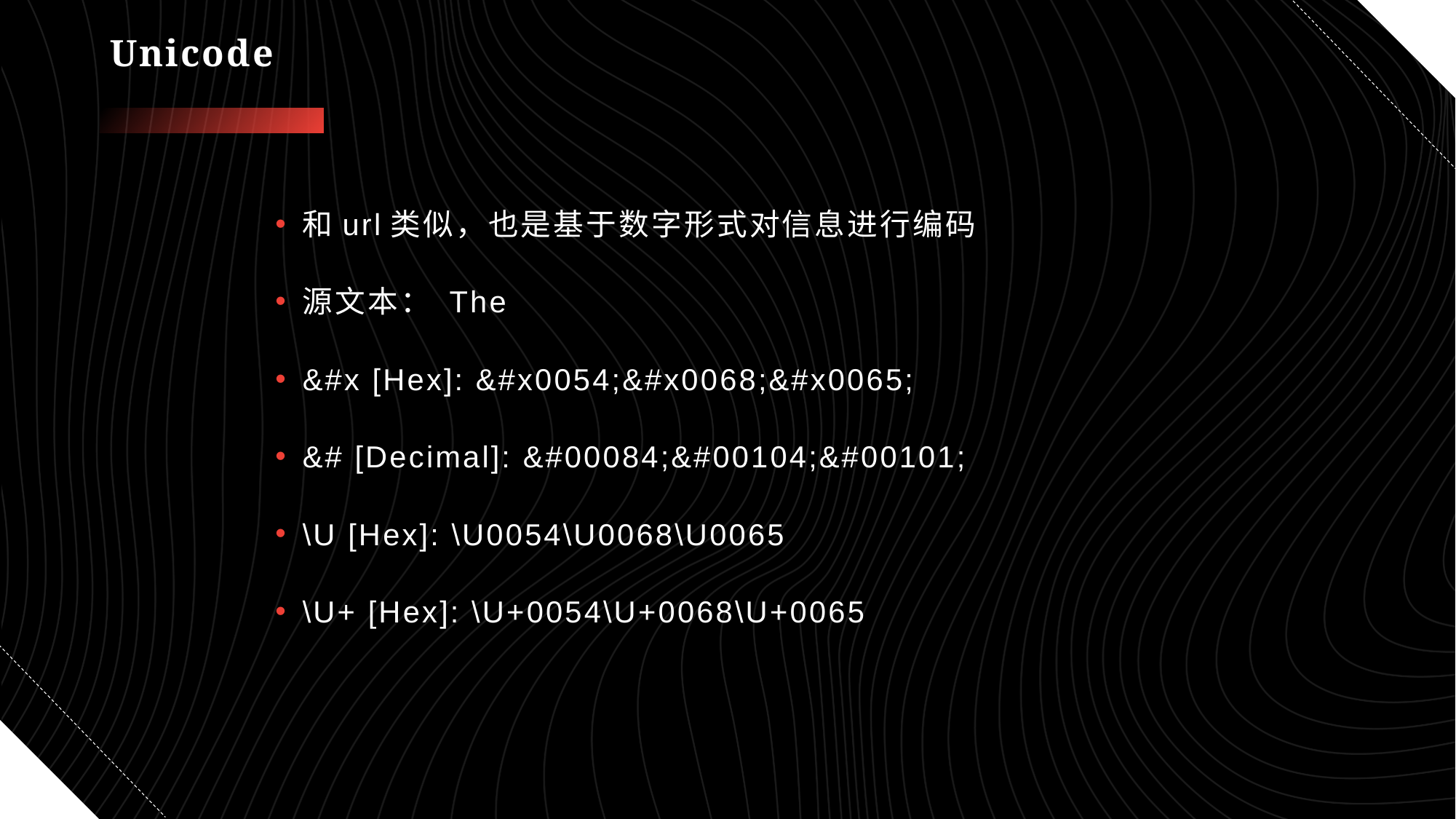

# Unicode
和url类似，也是基于数字形式对信息进行编码
源文本： The
&#x [Hex]: &#x0054;&#x0068;&#x0065;
&# [Decimal]: &#00084;&#00104;&#00101;
\U [Hex]: \U0054\U0068\U0065
\U+ [Hex]: \U+0054\U+0068\U+0065